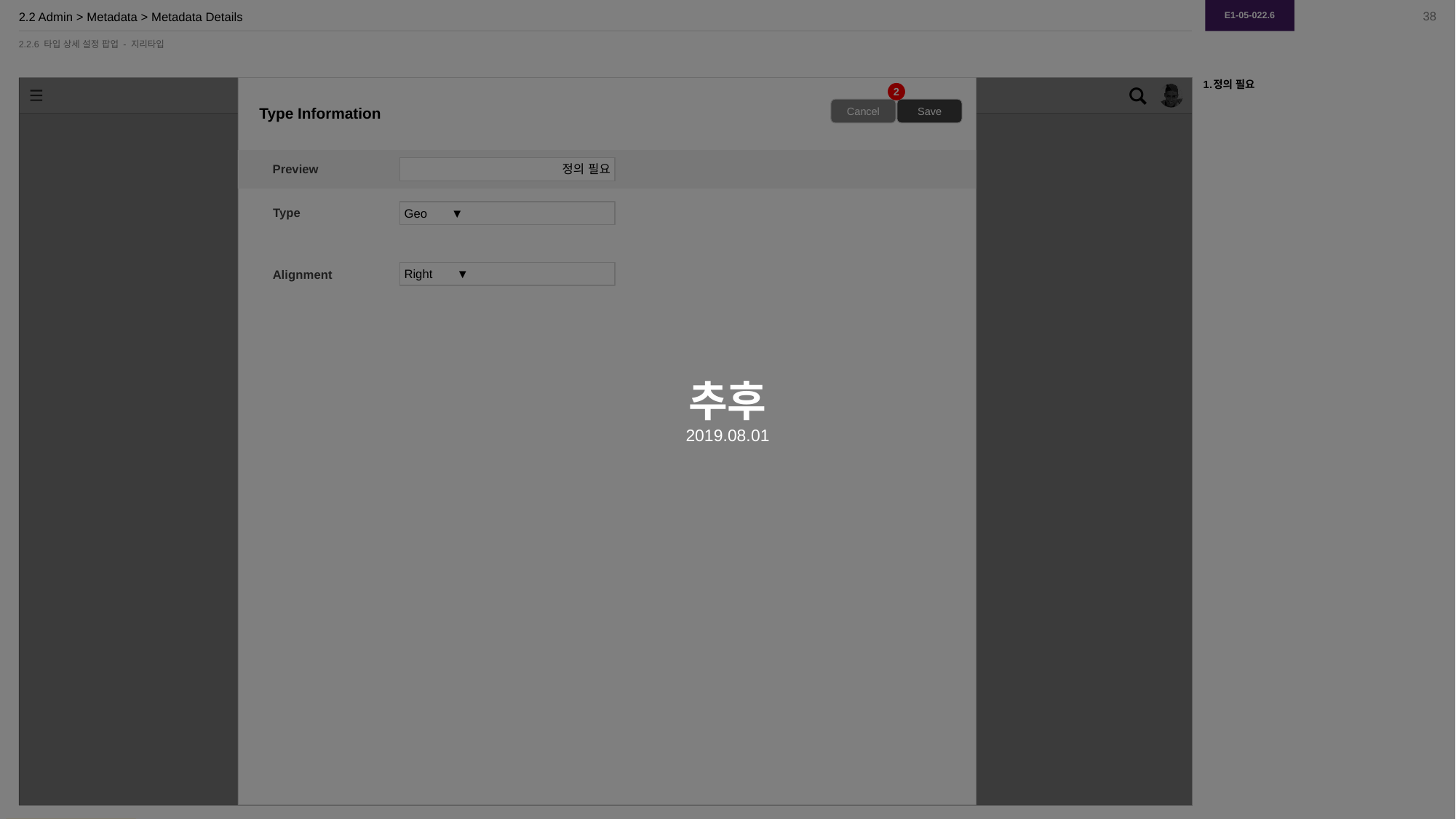

추후
2019.08.01
E1-05-022.6
38
# 2.2 Admin > Metadata > Metadata Details
2.2.6 타입 상세 설정 팝업 - 지리타입
Type Information
정의 필요
2
Cancel
Save

정의 필요
Preview
Geo       ▼
Type
Right       ▼
Alignment
정보 필요